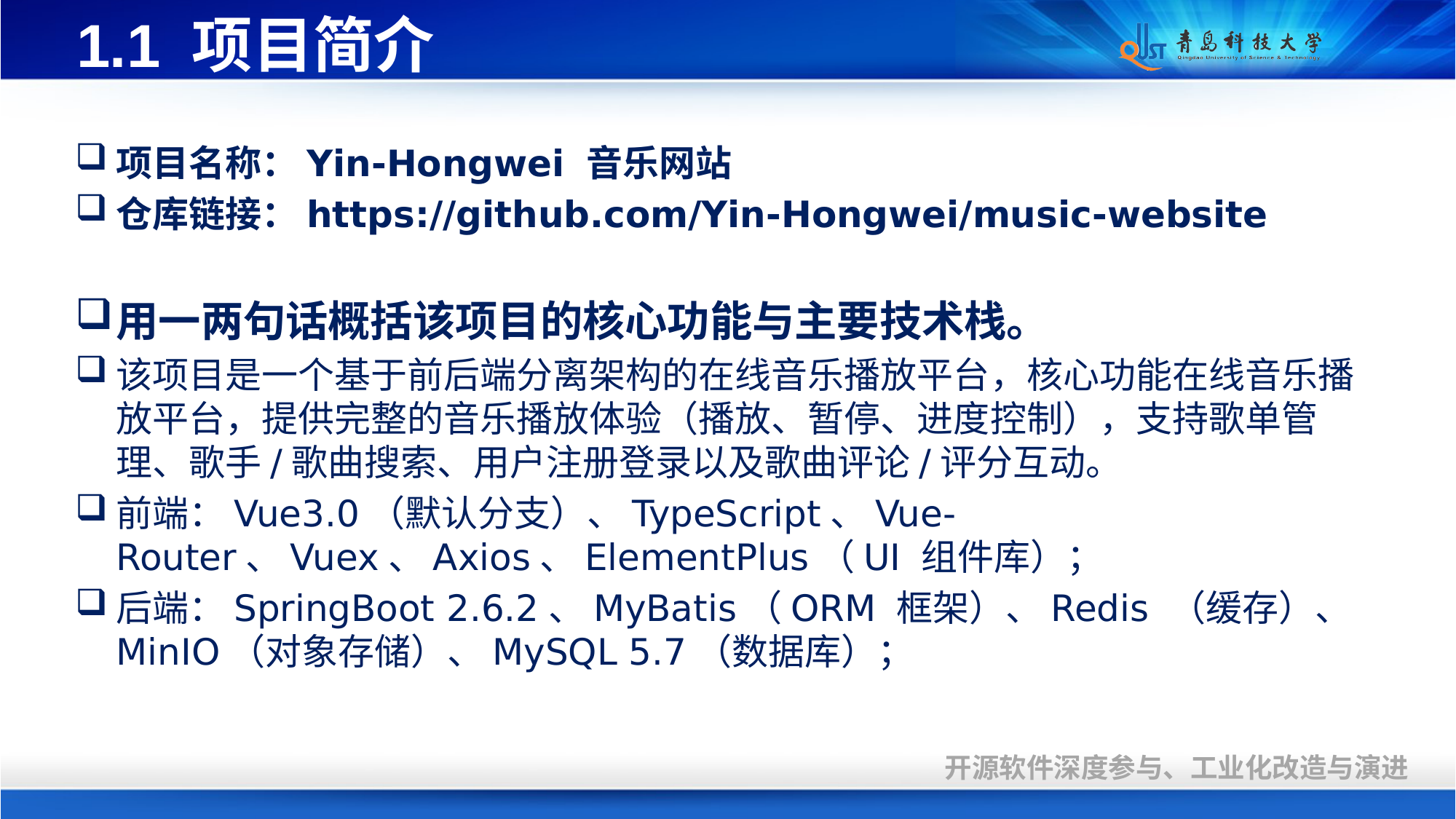

# 1.1 项目简介
项目名称：Yin-Hongwei 音乐网站
仓库链接：https://github.com/Yin-Hongwei/music-website

用一两句话概括该项目的核心功能与主要技术栈。
该项目是一个基于前后端分离架构的在线音乐播放平台，核心功能在线音乐播放平台，提供完整的音乐播放体验（播放、暂停、进度控制），支持歌单管理、歌手/歌曲搜索、用户注册登录以及歌曲评论/评分互动。
前端：Vue3.0（默认分支）、TypeScript、Vue-Router、Vuex、Axios、ElementPlus（UI 组件库）；
后端：SpringBoot 2.6.2、MyBatis（ORM 框架）、Redis （缓存）、MinIO（对象存储）、MySQL 5.7（数据库）；